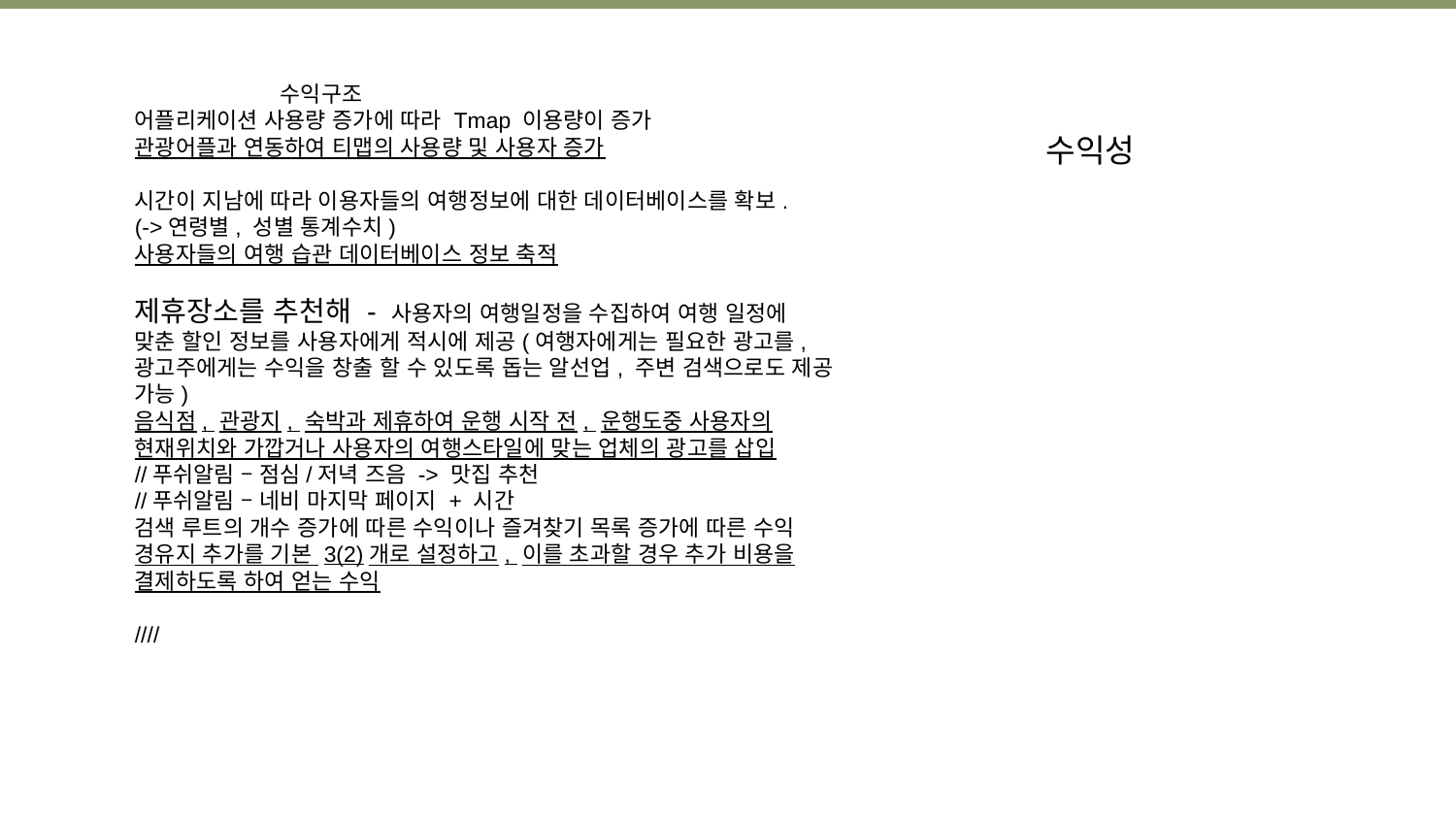

수익구조
어플리케이션 사용량 증가에 따라 Tmap 이용량이 증가
관광어플과 연동하여 티맵의 사용량 및 사용자 증가

시간이 지남에 따라 이용자들의 여행정보에 대한 데이터베이스를 확보.
(->연령별, 성별 통계수치)
사용자들의 여행 습관 데이터베이스 정보 축적

제휴장소를 추천해 - 사용자의 여행일정을 수집하여 여행 일정에 맞춘 할인 정보를 사용자에게 적시에 제공(여행자에게는 필요한 광고를, 광고주에게는 수익을 창출 할 수 있도록 돕는 알선업, 주변 검색으로도 제공 가능)
음식점, 관광지, 숙박과 제휴하여 운행 시작 전, 운행도중 사용자의 현재위치와 가깝거나 사용자의 여행스타일에 맞는 업체의 광고를 삽입
//푸쉬알림 – 점심/저녁 즈음 -> 맛집 추천
//푸쉬알림 – 네비 마지막 페이지 + 시간
검색 루트의 개수 증가에 따른 수익이나 즐겨찾기 목록 증가에 따른 수익
경유지 추가를 기본 3(2)개로 설정하고, 이를 초과할 경우 추가 비용을 결제하도록 하여 얻는 수익

////
수익성